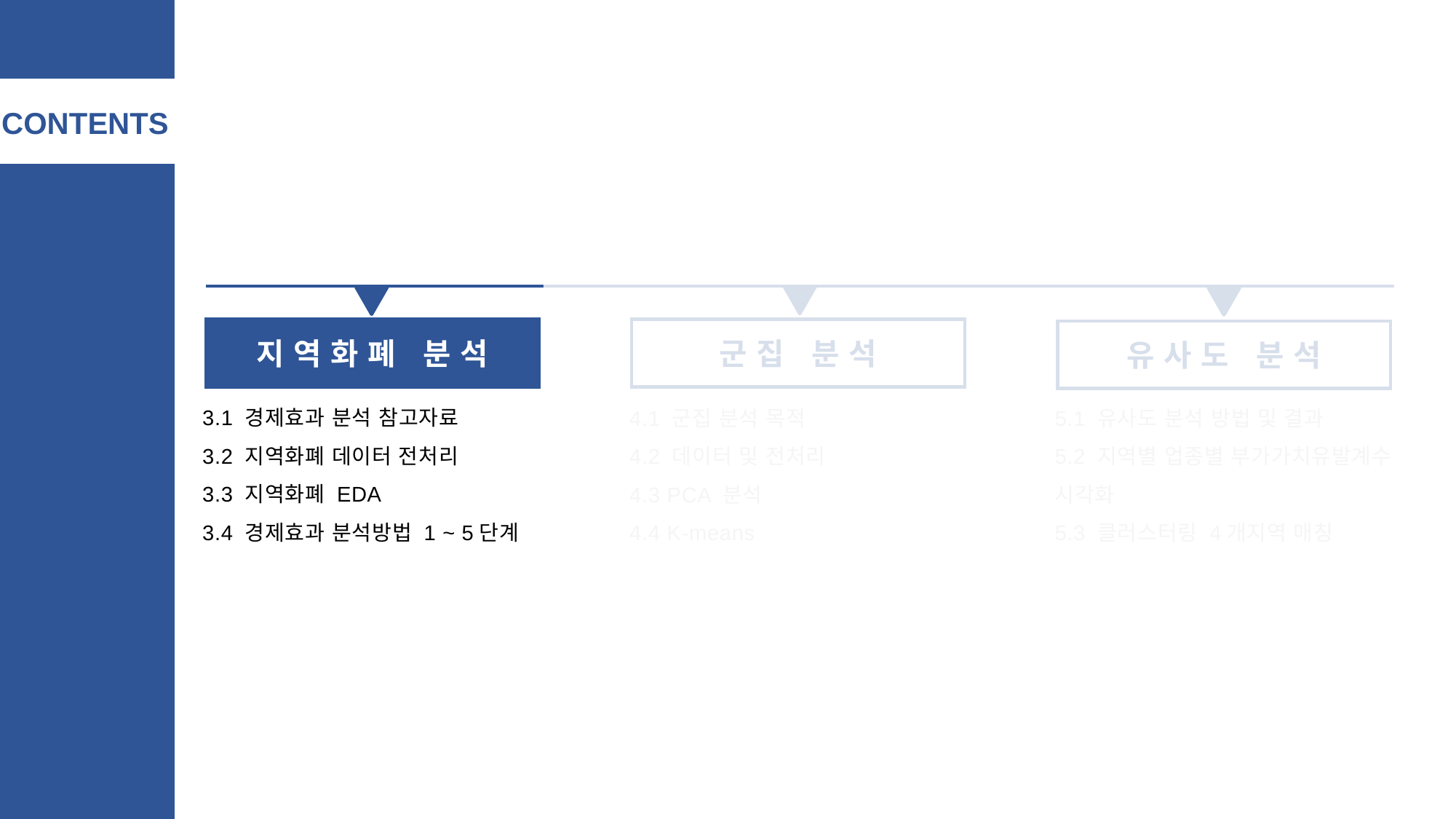

# CONTENTS

군집 분석
지역화폐 분석
유사도 분석
3.1 경제효과 분석 참고자료
3.2 지역화폐 데이터 전처리
3.3 지역화폐 EDA
3.4 경제효과 분석방법 1 ~ 5단계
4.1 군집 분석 목적
4.2 데이터 및 전처리
4.3 PCA 분석
4.4 K-means
5.1 유사도 분석 방법 및 결과
5.2 지역별 업종별 부가가치유발계수 시각화
5.3 클러스터링 4개지역 매칭